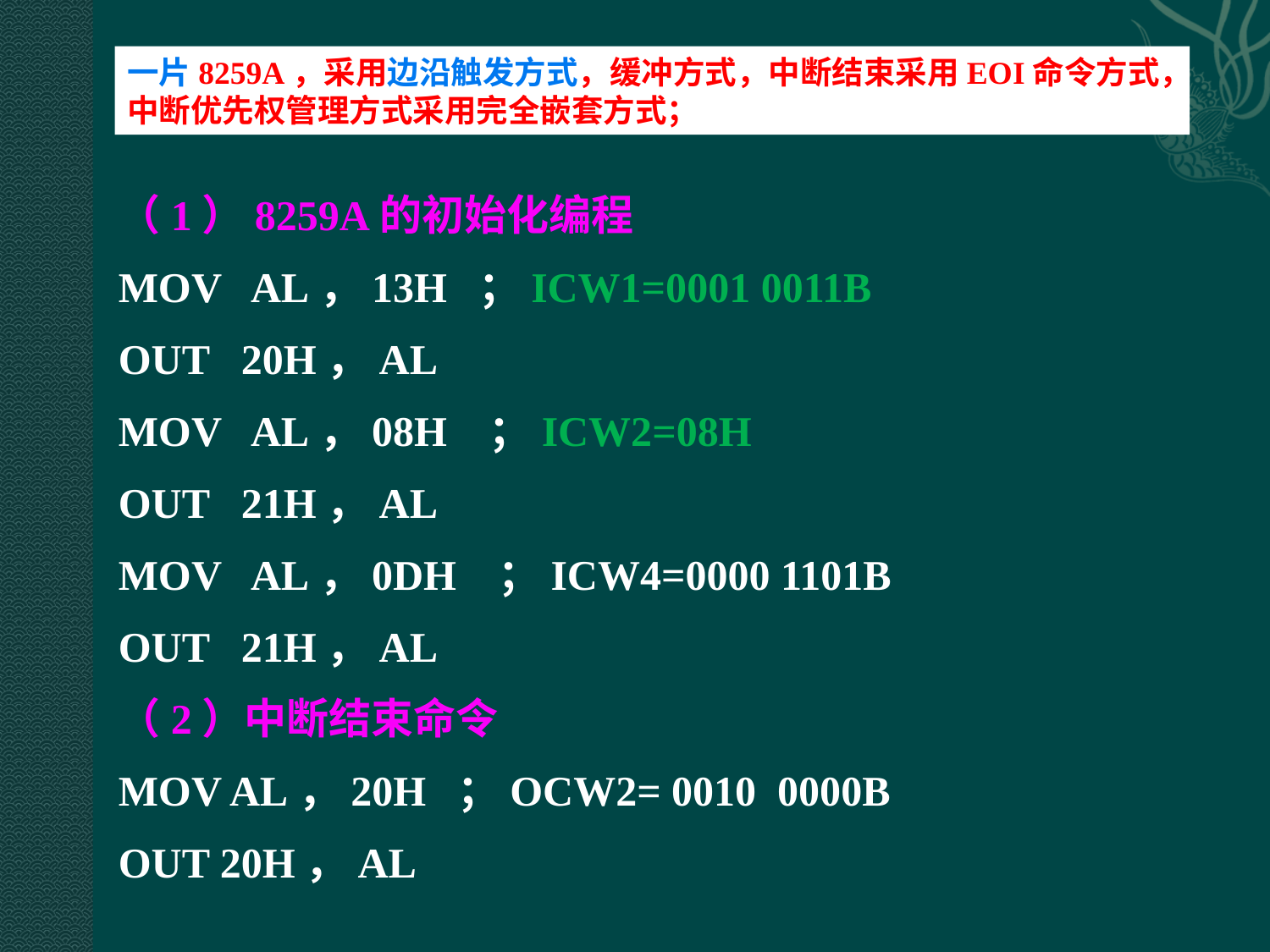

一片8259A，采用边沿触发方式，缓冲方式，中断结束采用EOI命令方式，中断优先权管理方式采用完全嵌套方式；
（1）8259A的初始化编程
MOV   AL，13H  ；ICW1=0001 0011B
OUT   20H，AL
MOV   AL，08H   ；ICW2=08H
OUT   21H，AL
MOV   AL，0DH   ；ICW4=0000 1101B
OUT   21H，AL
（2）中断结束命令
MOV AL，20H  ；OCW2= 0010  0000B
OUT 20H，AL